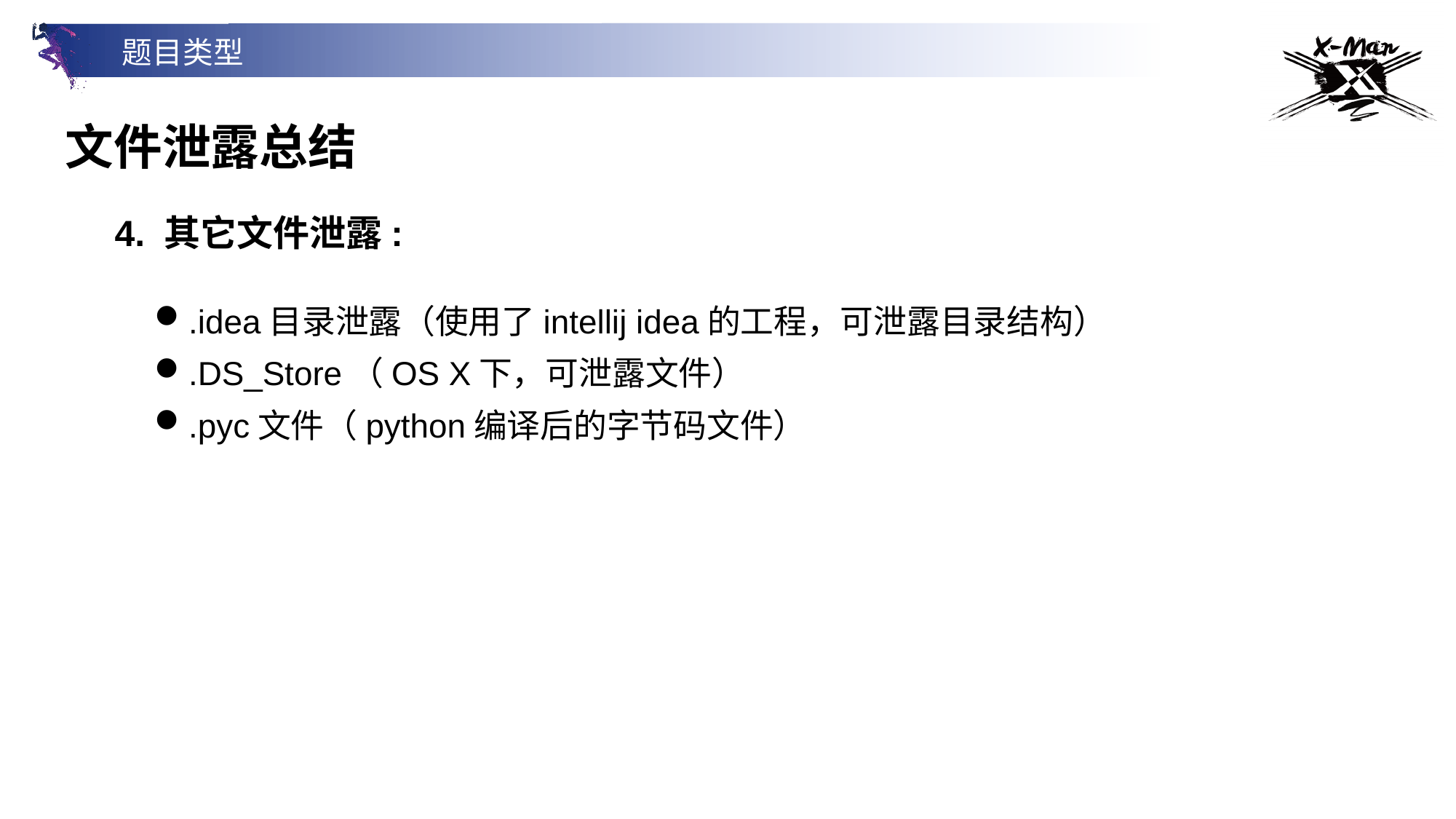

题目类型
文件泄露总结
4. 其它文件泄露:
.idea目录泄露（使用了intellij idea的工程，可泄露目录结构）
.DS_Store（OS X下，可泄露文件）
.pyc文件（python编译后的字节码文件）